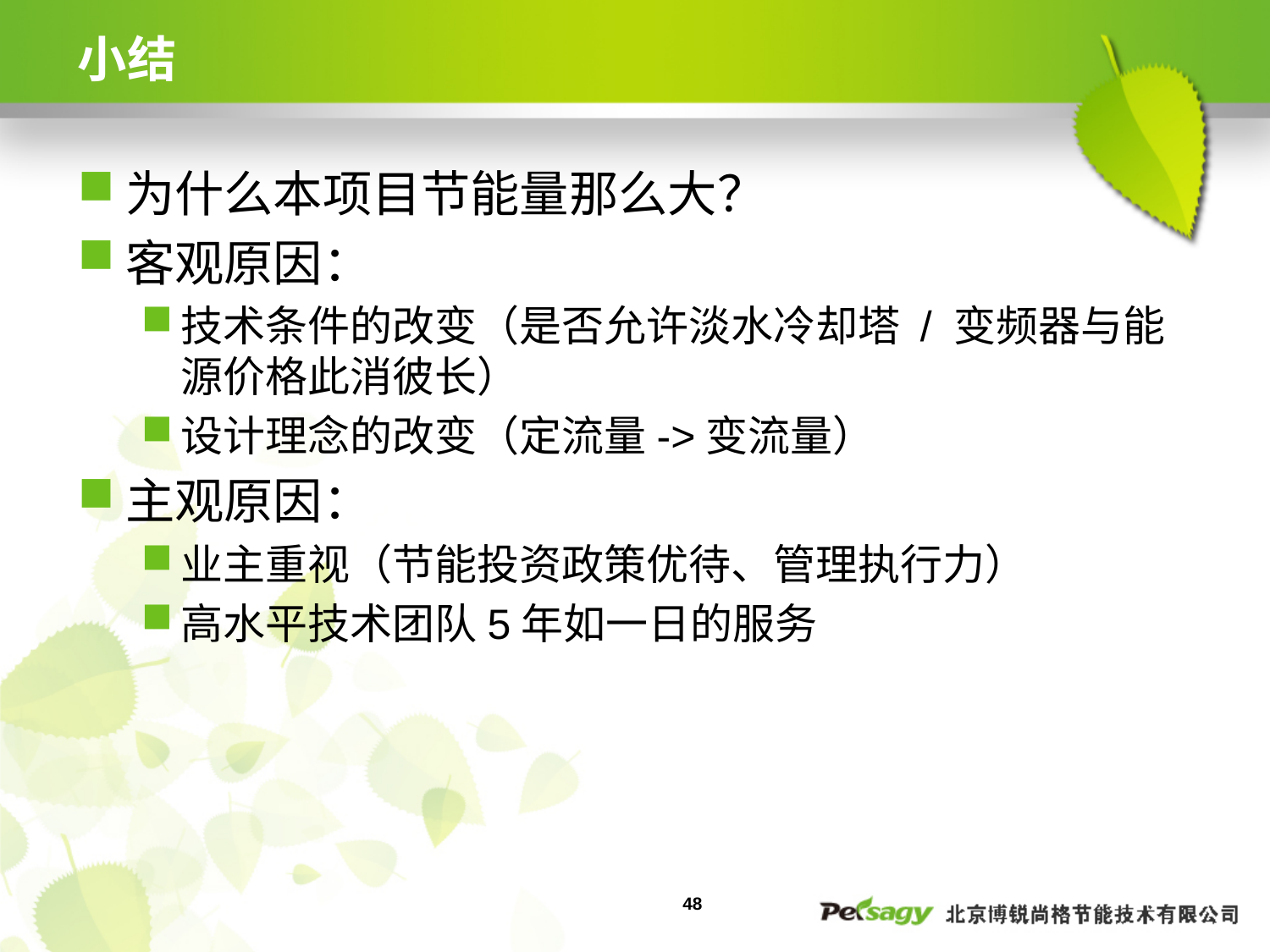

# 小结
为什么本项目节能量那么大？
客观原因：
技术条件的改变（是否允许淡水冷却塔 / 变频器与能源价格此消彼长）
设计理念的改变（定流量->变流量）
主观原因：
业主重视（节能投资政策优待、管理执行力）
高水平技术团队5年如一日的服务
48